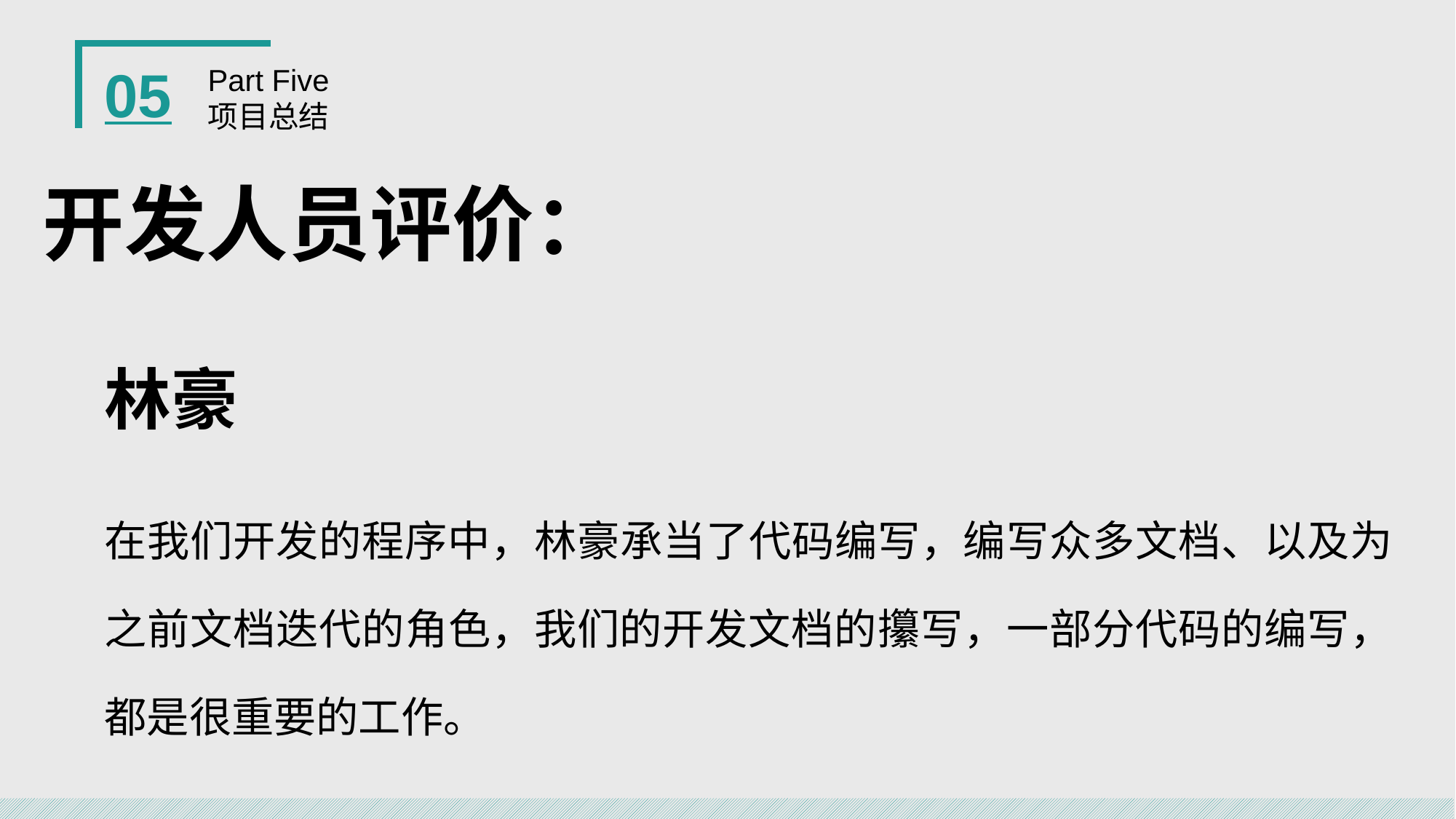

05
Part Five
项目总结
开发人员评价：
林豪
在我们开发的程序中，林豪承当了代码编写，编写众多文档、以及为之前文档迭代的角色，我们的开发文档的攥写，一部分代码的编写，都是很重要的工作。